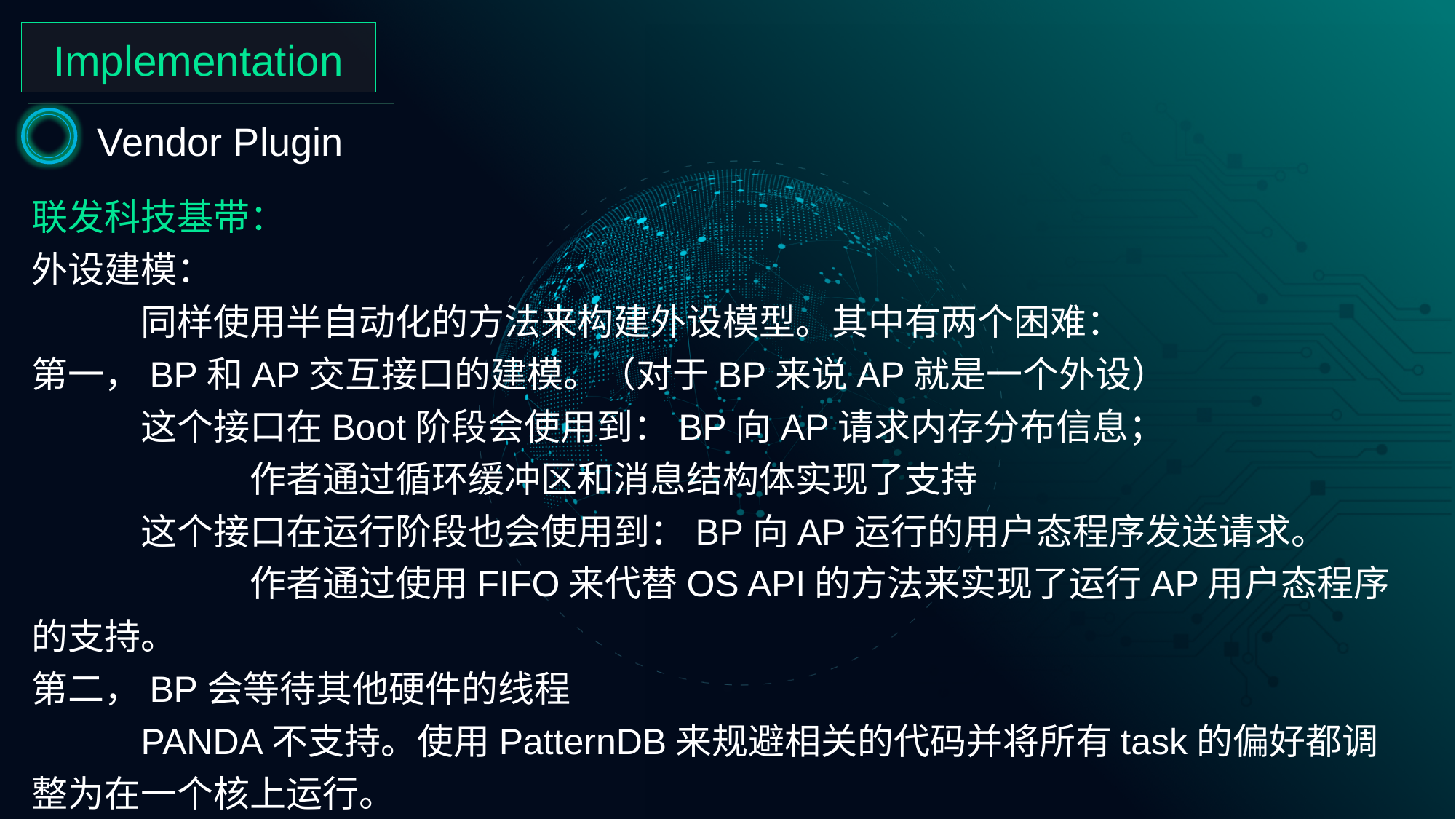

Implementation

Vendor Plugin
联发科技基带：
外设建模：
	同样使用半自动化的方法来构建外设模型。其中有两个困难：
第一，BP和AP交互接口的建模。（对于BP来说AP就是一个外设）
	这个接口在Boot阶段会使用到：BP向AP请求内存分布信息；
		作者通过循环缓冲区和消息结构体实现了支持
	这个接口在运行阶段也会使用到：BP向AP运行的用户态程序发送请求。
		作者通过使用FIFO来代替OS API的方法来实现了运行AP用户态程序的支持。
第二，BP会等待其他硬件的线程
	PANDA不支持。使用PatternDB来规避相关的代码并将所有task的偏好都调整为在一个核上运行。